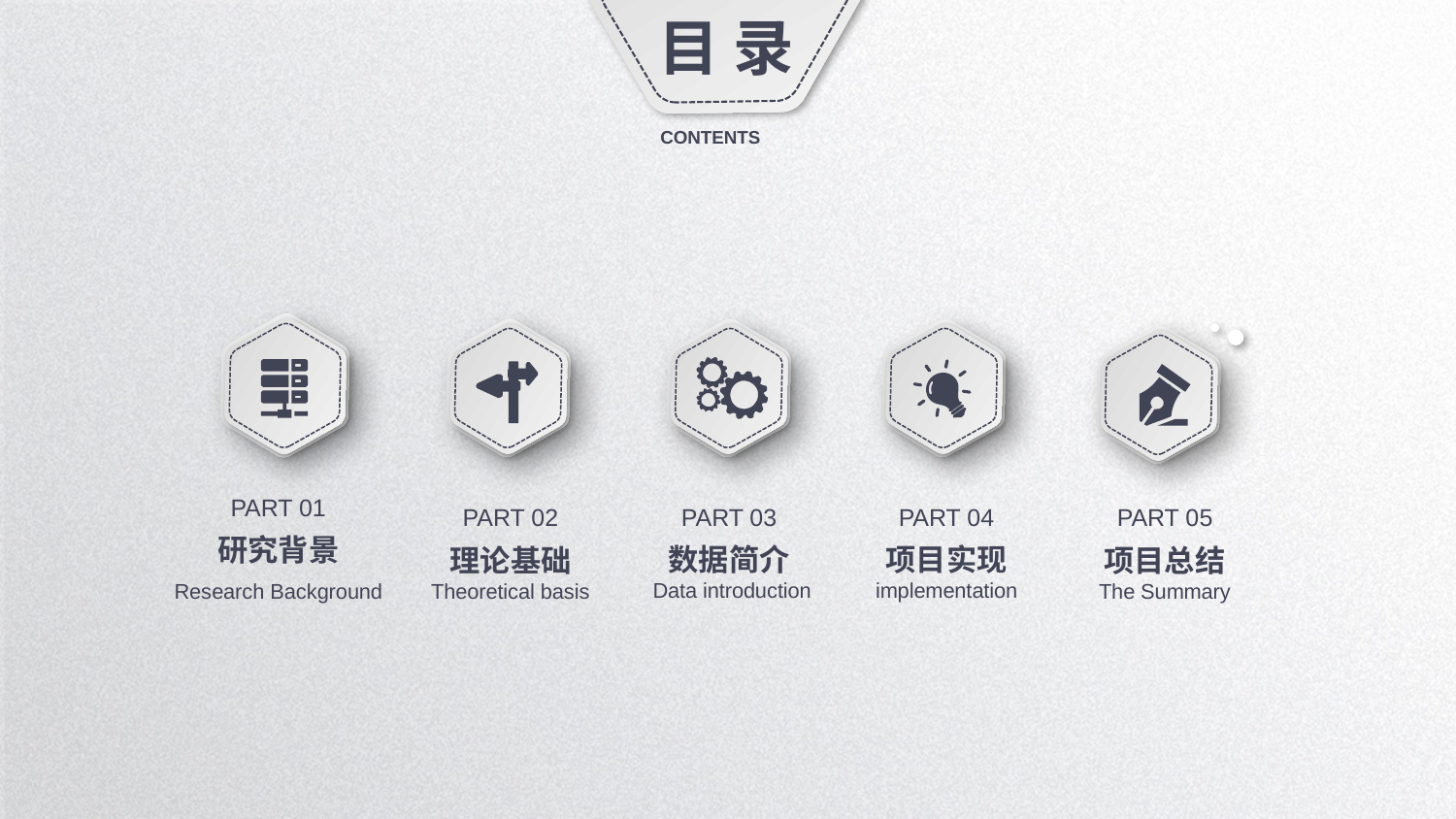

目 录
CONTENTS

PART 01
研究背景
Research Background
PART 03
数据简介
 Data introduction
PART 04
项目实现
implementation
PART 05
项目总结
The Summary
PART 02
理论基础
Theoretical basis